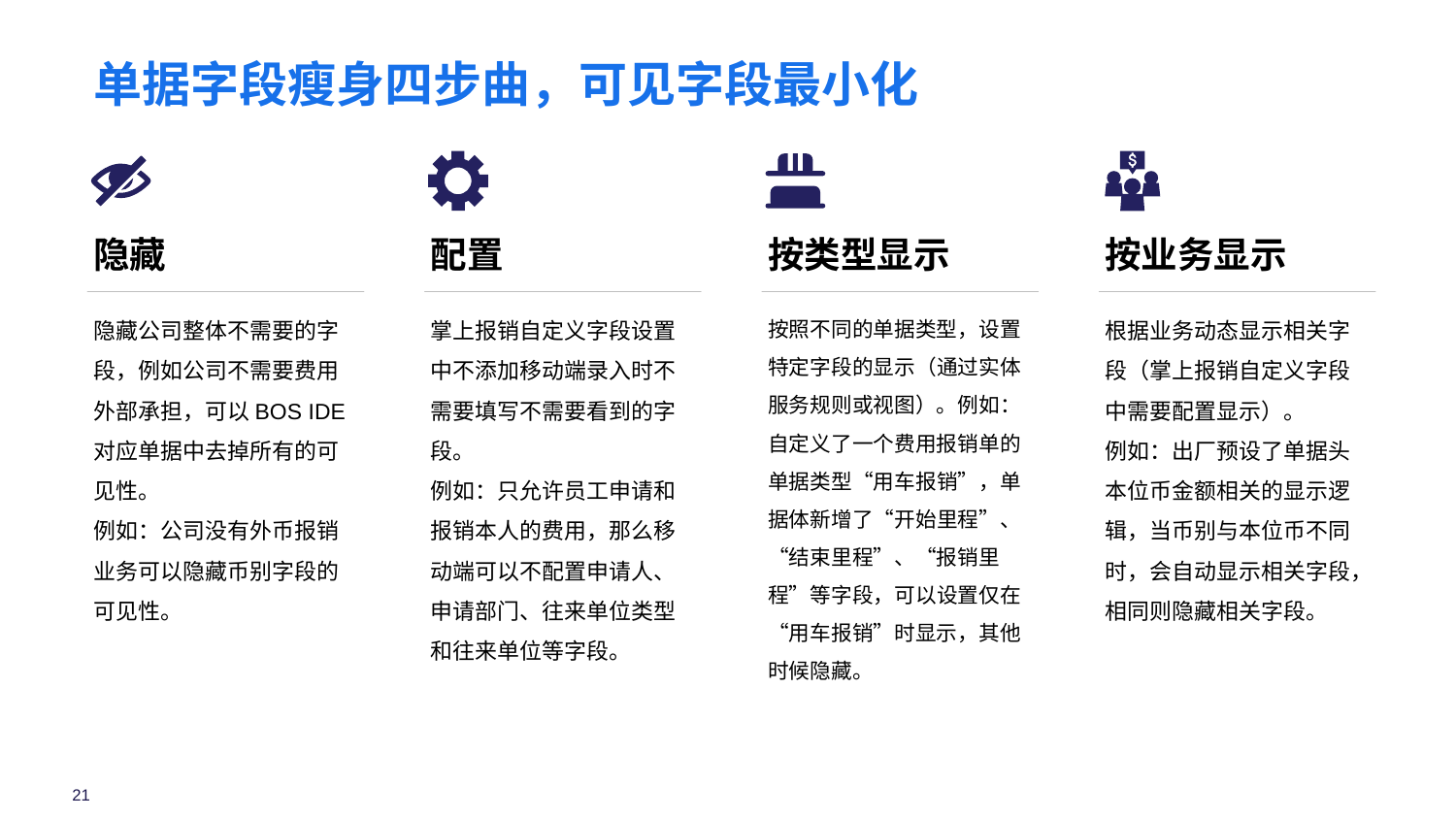

单据字段瘦身四步曲，可见字段最小化

隐藏
隐藏公司整体不需要的字段，例如公司不需要费用外部承担，可以BOS IDE对应单据中去掉所有的可见性。
例如：公司没有外币报销业务可以隐藏币别字段的可见性。
配置
掌上报销自定义字段设置中不添加移动端录入时不需要填写不需要看到的字段。
例如：只允许员工申请和报销本人的费用，那么移动端可以不配置申请人、申请部门、往来单位类型和往来单位等字段。
按类型显示
按照不同的单据类型，设置特定字段的显示（通过实体服务规则或视图）。例如：自定义了一个费用报销单的单据类型“用车报销”，单据体新增了“开始里程”、“结束里程”、“报销里程”等字段，可以设置仅在“用车报销”时显示，其他时候隐藏。
按业务显示
根据业务动态显示相关字段（掌上报销自定义字段中需要配置显示）。
例如：出厂预设了单据头本位币金额相关的显示逻辑，当币别与本位币不同时，会自动显示相关字段，相同则隐藏相关字段。